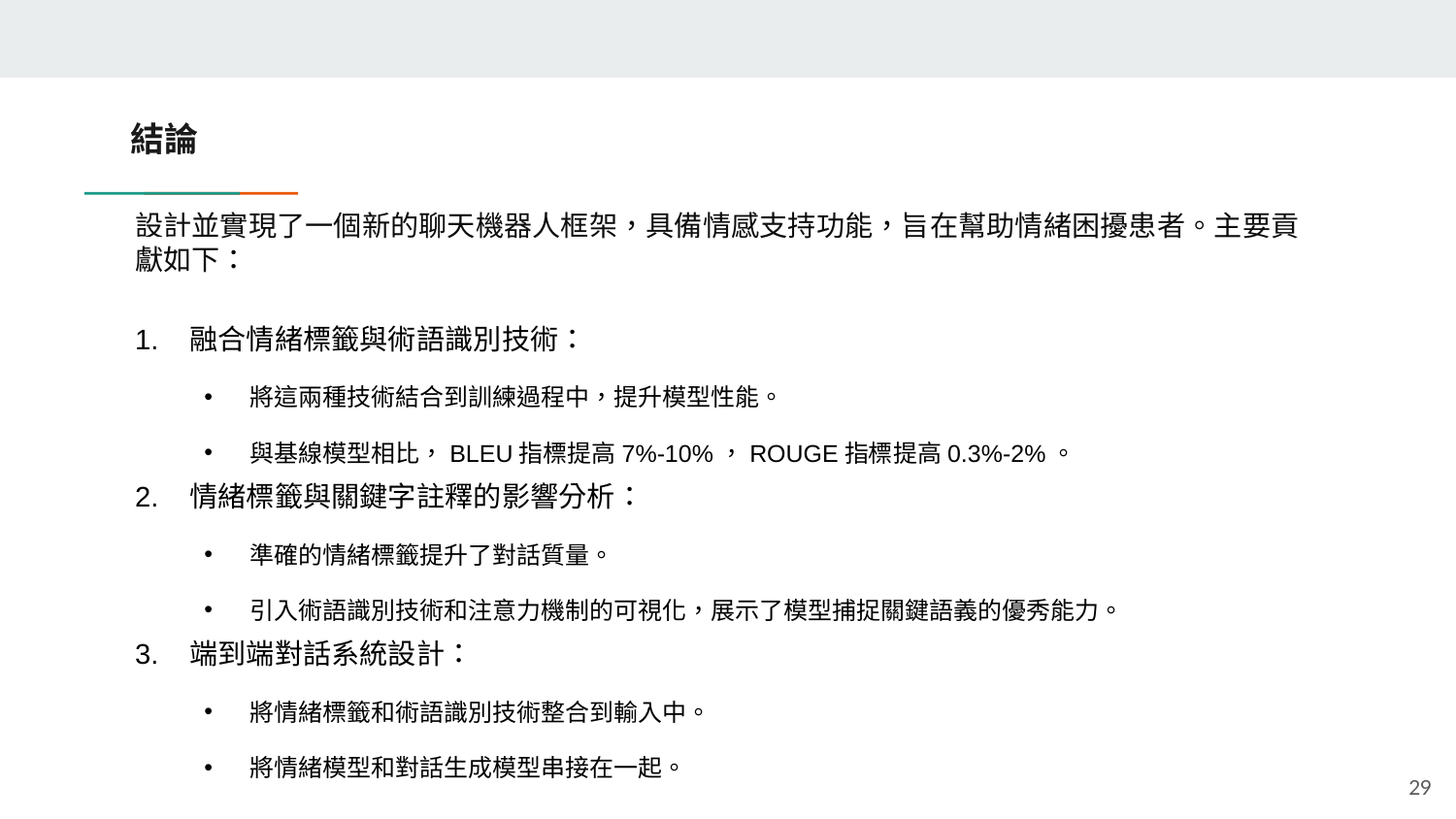

結論
設計並實現了一個新的聊天機器人框架，具備情感支持功能，旨在幫助情緒困擾患者。主要貢獻如下：

融合情緒標籤與術語識別技術：
將這兩種技術結合到訓練過程中，提升模型性能。
與基線模型相比，BLEU指標提高7%-10%，ROUGE指標提高0.3%-2%。
情緒標籤與關鍵字註釋的影響分析：
準確的情緒標籤提升了對話質量。
引入術語識別技術和注意力機制的可視化，展示了模型捕捉關鍵語義的優秀能力。
端到端對話系統設計：
將情緒標籤和術語識別技術整合到輸入中。
將情緒模型和對話生成模型串接在一起。

29